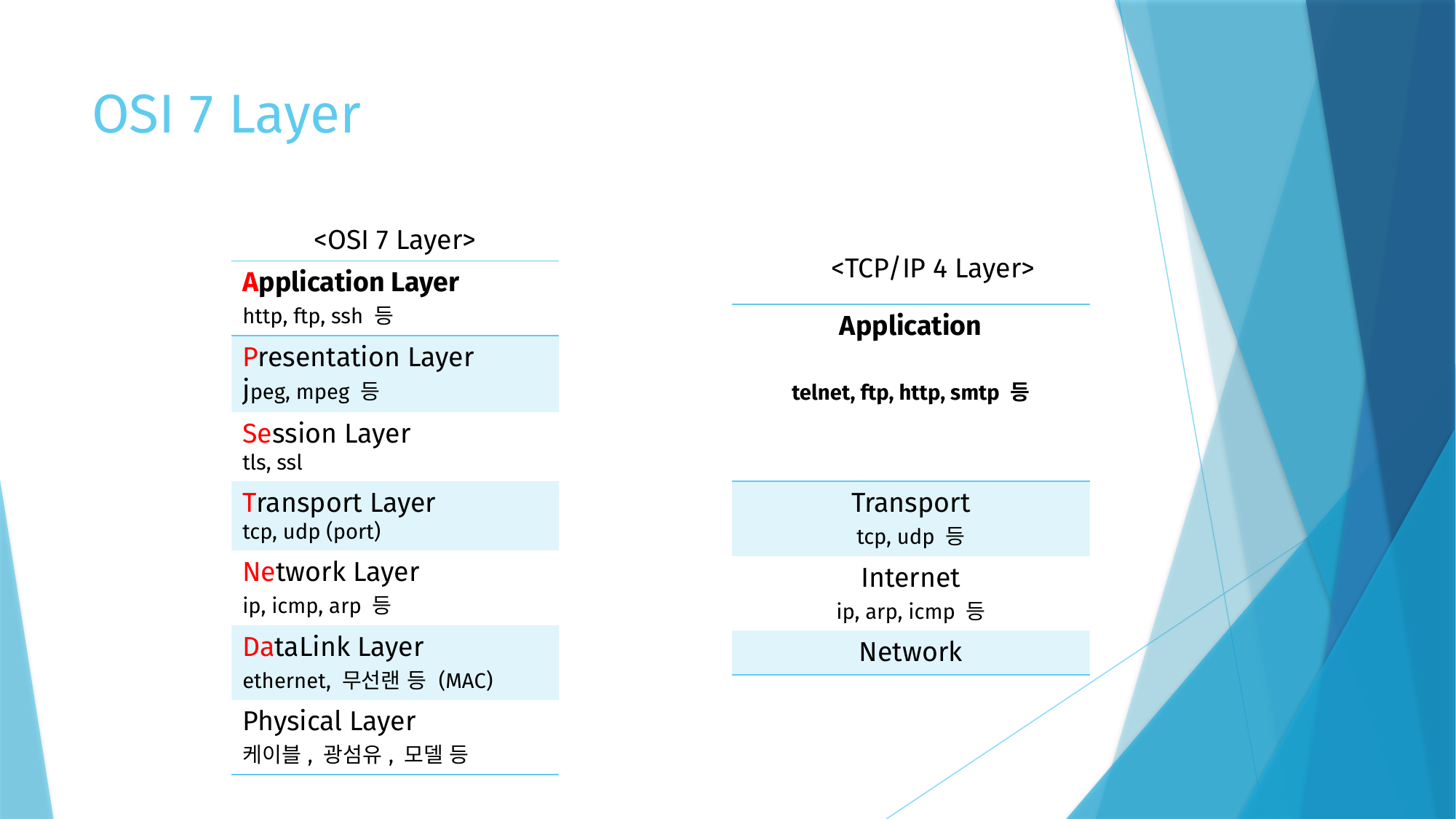

# OSI 7 Layer
<OSI 7 Layer>
<TCP/IP 4 Layer>
| Application Layer http, ftp, ssh 등 |
| --- |
| Presentation Layer jpeg, mpeg 등 |
| Session Layer tls, ssl |
| Transport Layer tcp, udp (port) |
| Network Layer ip, icmp, arp 등 |
| DataLink Layer ethernet, 무선랜 등 (MAC) |
| Physical Layer 케이블, 광섬유, 모델 등 |
| Application telnet, ftp, http, smtp 등 |
| --- |
| Transport tcp, udp 등 |
| Internet ip, arp, icmp 등 |
| Network |